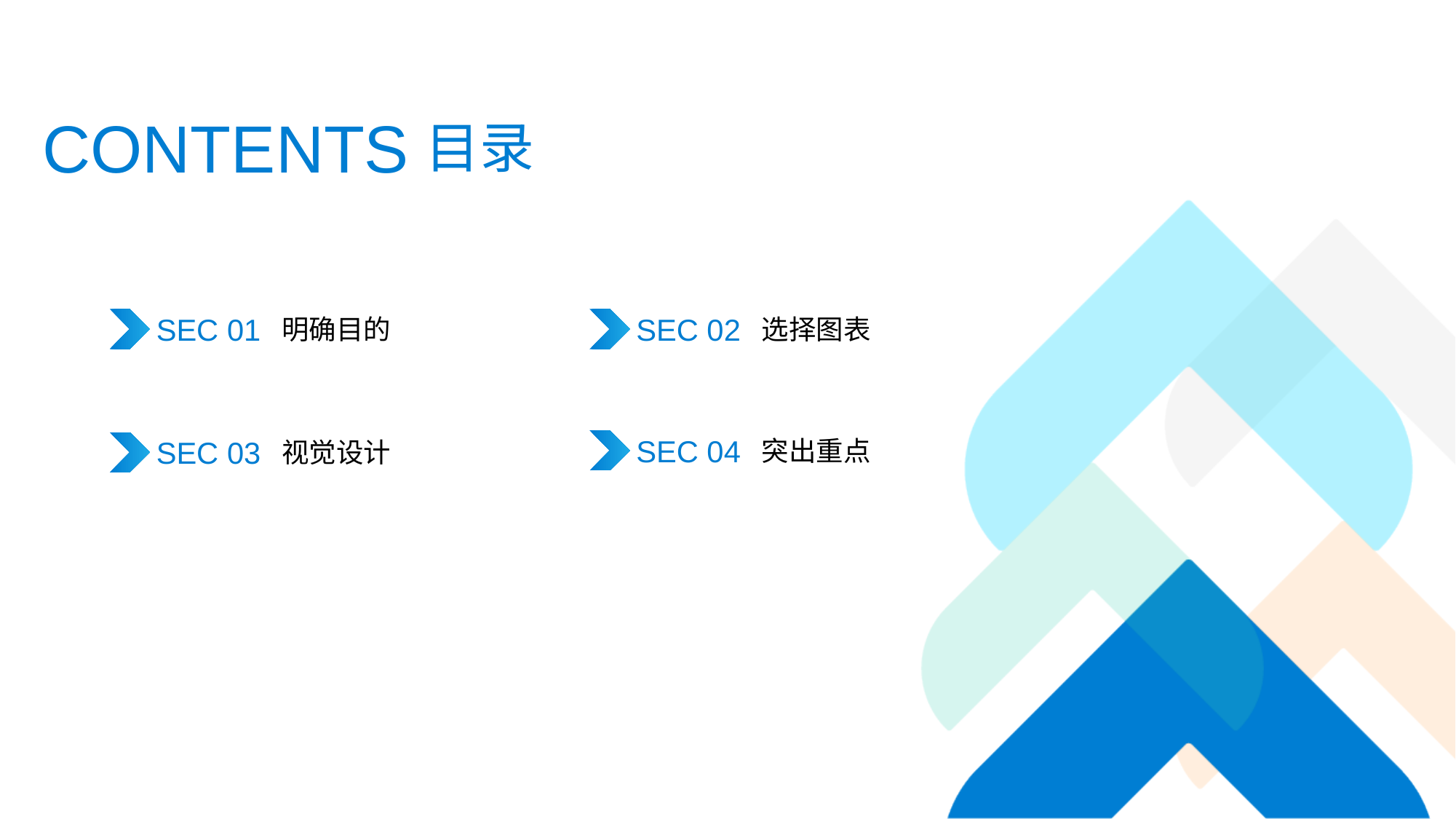

CONTENTS
目录
SEC 01
明确目的

SEC 02
选择图表

SEC 04
突出重点

SEC 03
视觉设计